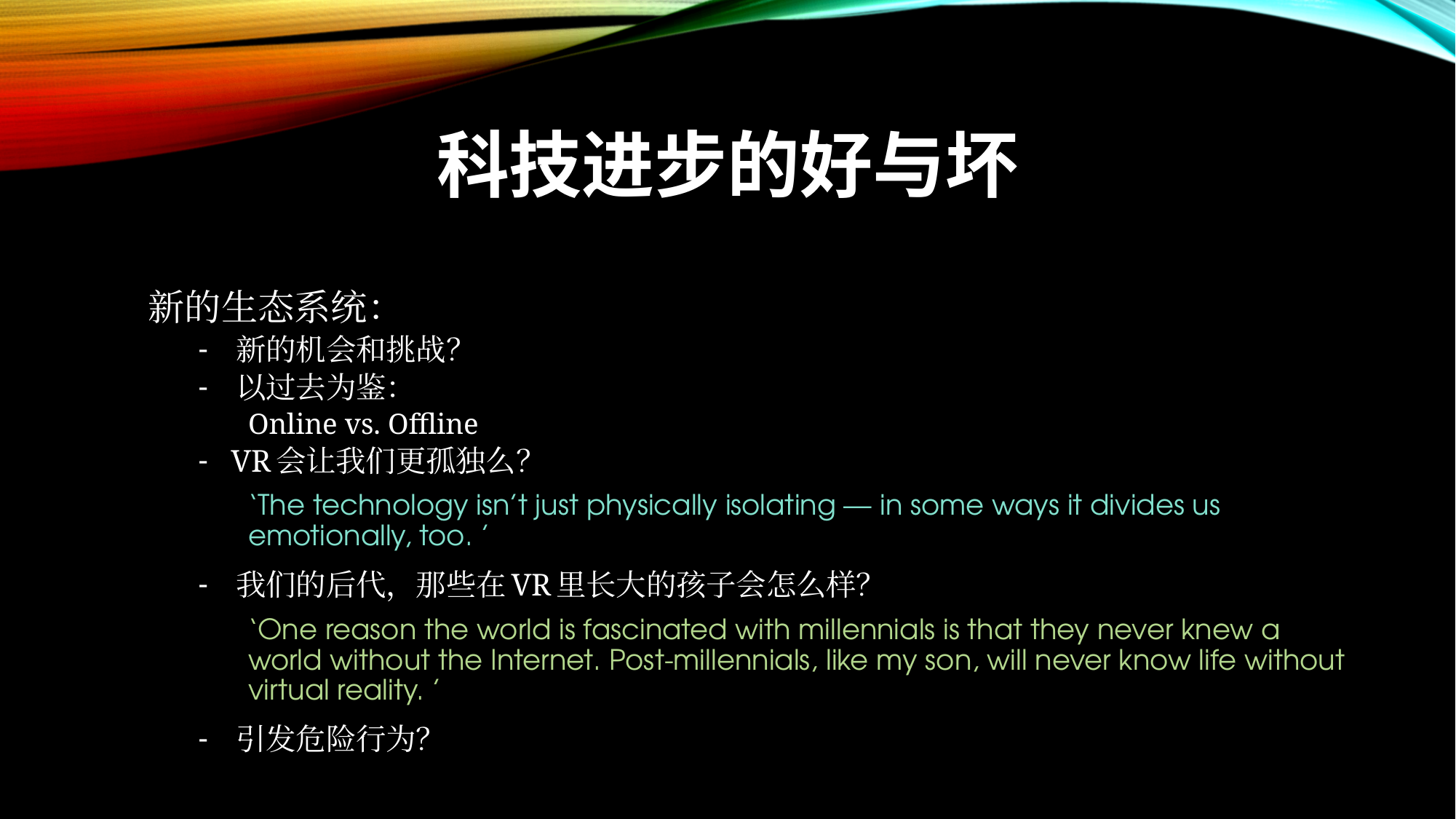

# 科技进步的好与坏
新的生态系统：
 新的机会和挑战？
 以过去为鉴：
Online vs. Offline
 VR会让我们更孤独么？
‘The technology isn’t just physically isolating — in some ways it divides us emotionally, too. ’
 我们的后代，那些在VR里长大的孩子会怎么样？
‘One reason the world is fascinated with millennials is that they never knew a world without the Internet. Post-millennials, like my son, will never know life without virtual reality. ’
 引发危险行为？